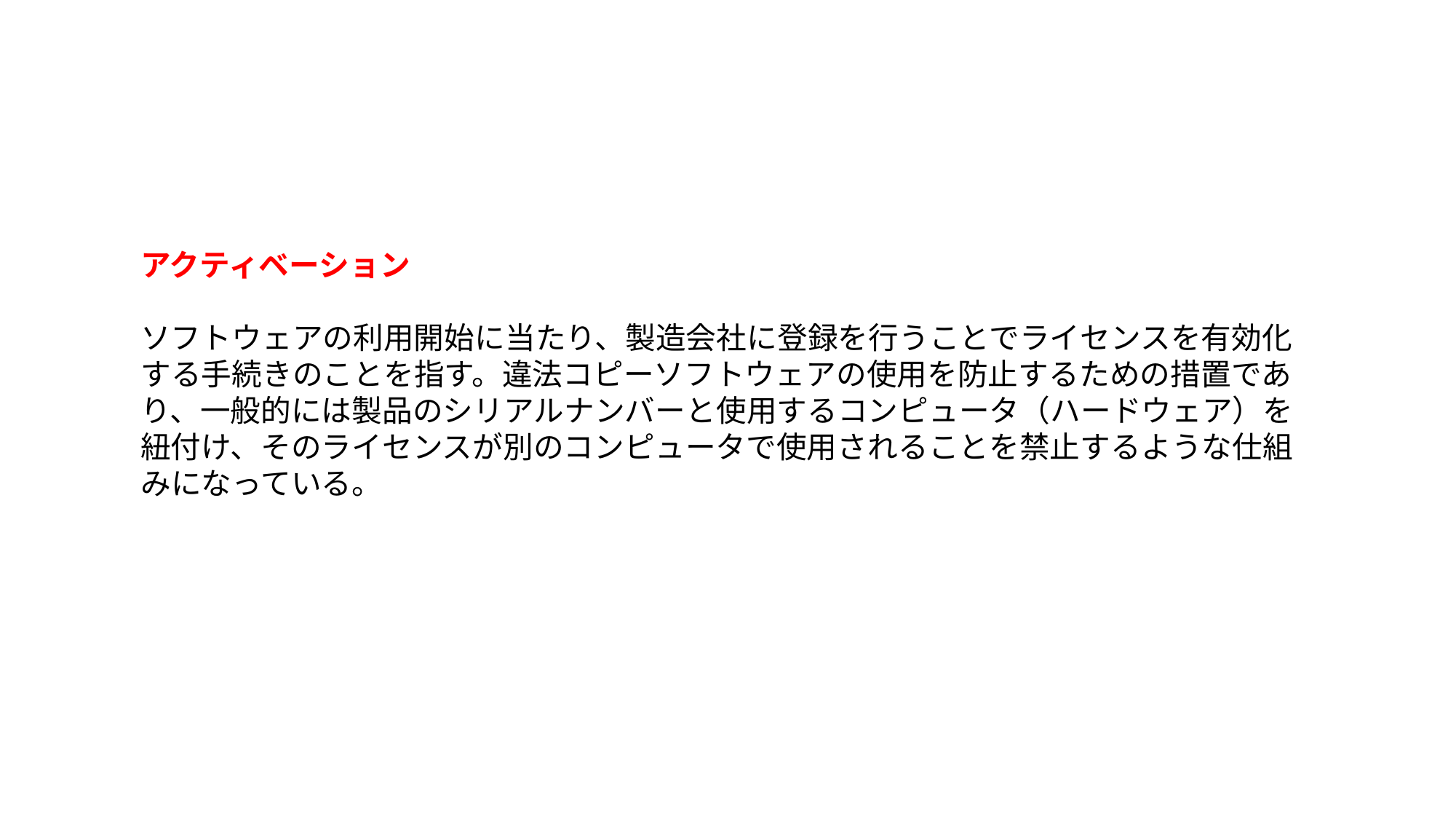

アクティベーション

ソフトウェアの利用開始に当たり、製造会社に登録を行うことでライセンスを有効化する手続きのことを指す。違法コピーソフトウェアの使用を防止するための措置であり、一般的には製品のシリアルナンバーと使用するコンピュータ（ハードウェア）を紐付け、そのライセンスが別のコンピュータで使用されることを禁止するような仕組みになっている。